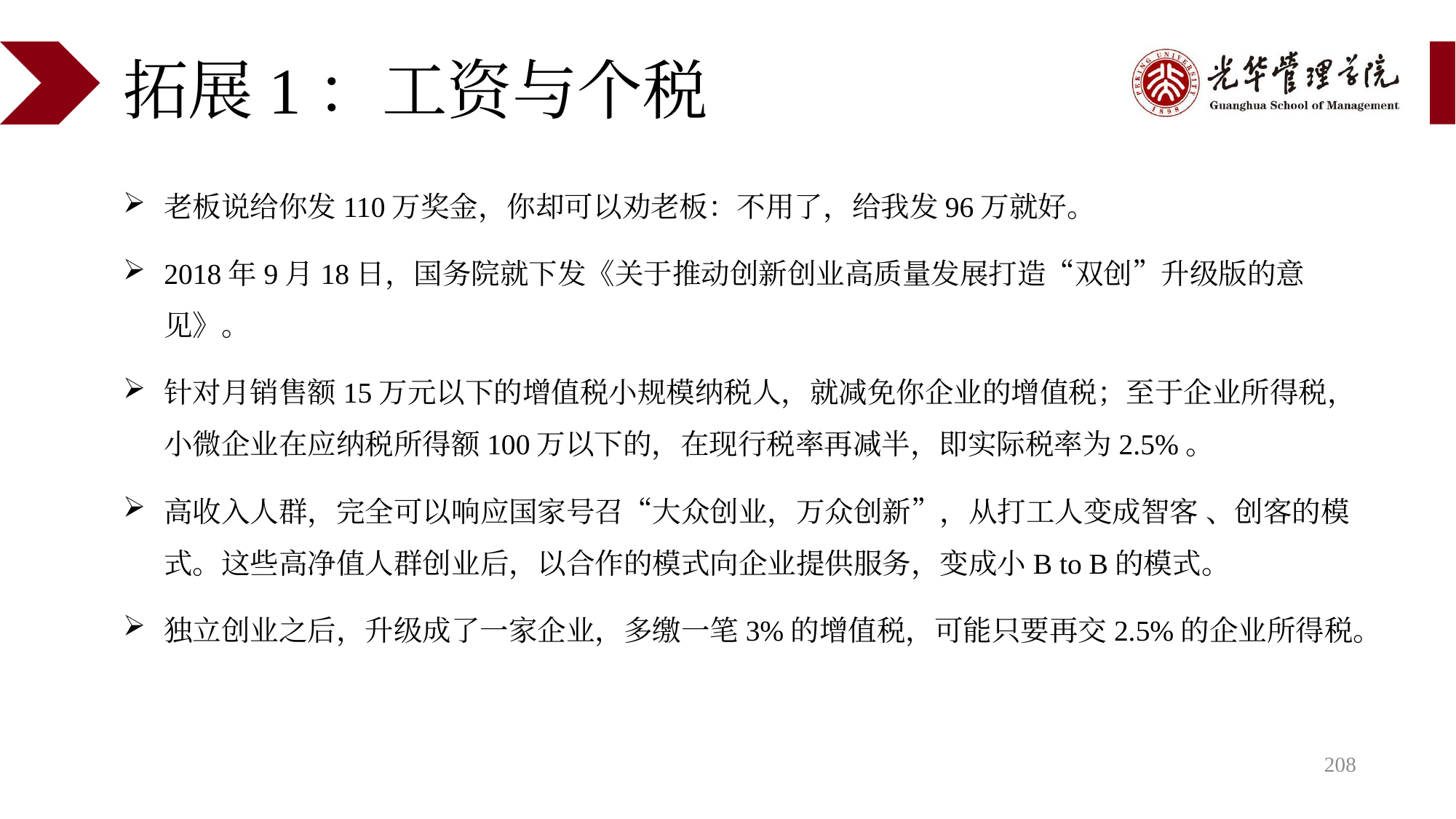

# 拓展1：工资与个税
老板说给你发110万奖金，你却可以劝老板：不用了，给我发96万就好。
2018年9月18日，国务院就下发《关于推动创新创业高质量发展打造“双创”升级版的意见》。
针对月销售额15万元以下的增值税小规模纳税人，就减免你企业的增值税；至于企业所得税，小微企业在应纳税所得额100万以下的，在现行税率再减半，即实际税率为2.5%。
高收入人群，完全可以响应国家号召“大众创业，万众创新”，从打工人变成智客 、创客的模式。这些高净值人群创业后，以合作的模式向企业提供服务，变成小B to B的模式。
独立创业之后，升级成了一家企业，多缴一笔3%的增值税，可能只要再交2.5%的企业所得税。
208